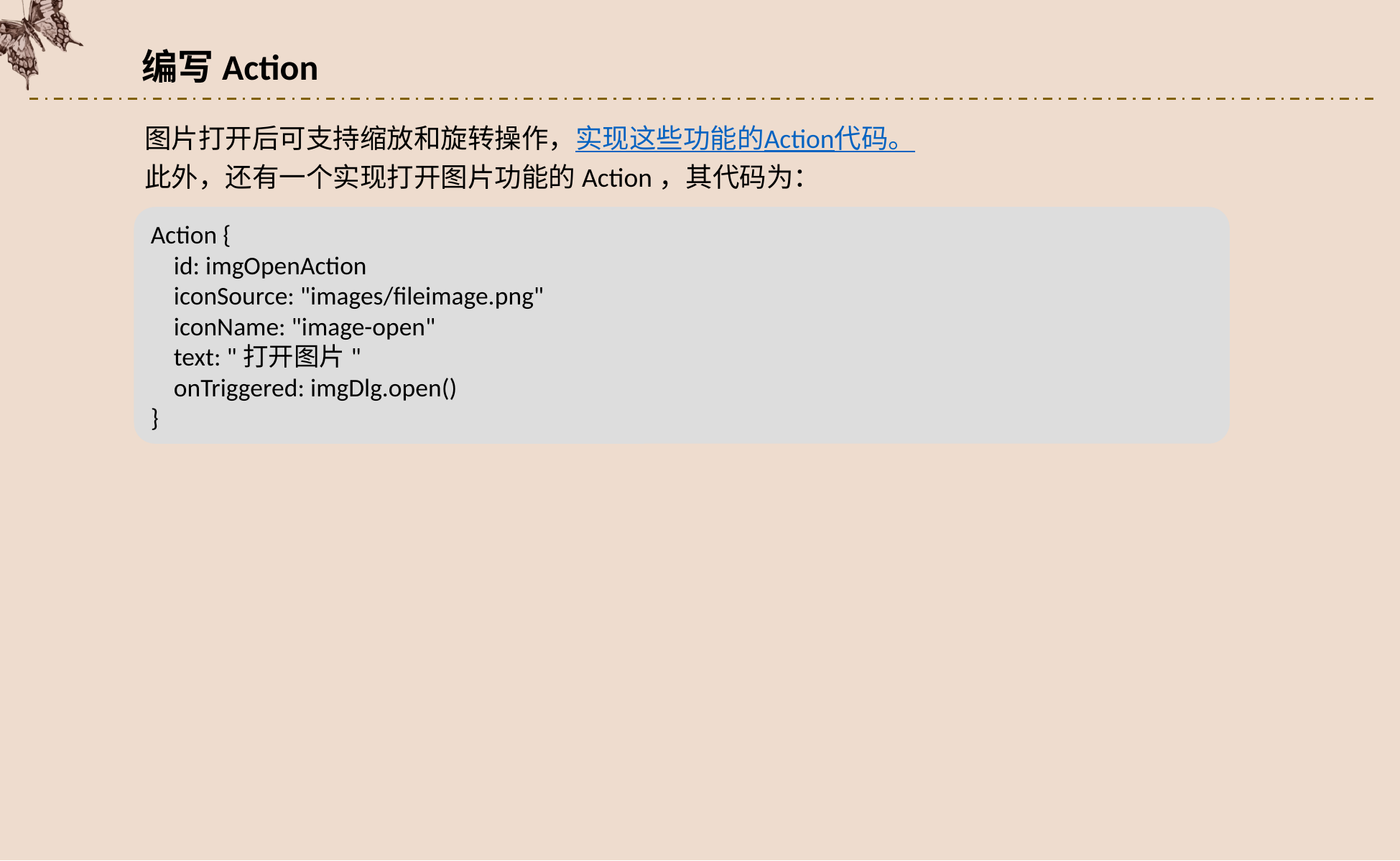

编写Action
图片打开后可支持缩放和旋转操作，实现这些功能的Action代码。
此外，还有一个实现打开图片功能的Action，其代码为：
Action {
    id: imgOpenAction
    iconSource: "images/fileimage.png"
    iconName: "image-open"
    text: "打开图片"
    onTriggered: imgDlg.open()
}